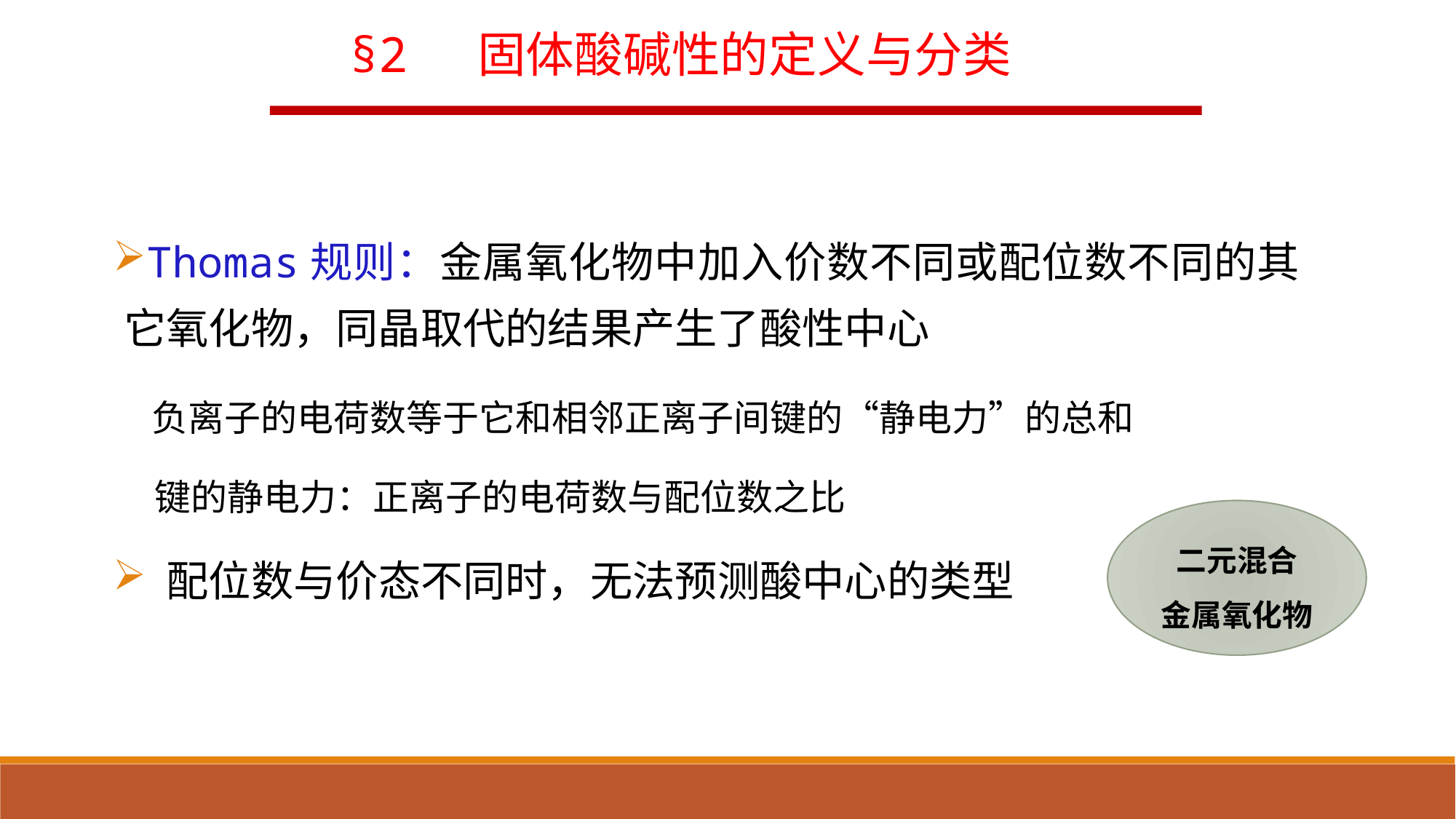

§2  固体酸碱性的定义与分类

Thomas规则：金属氧化物中加入价数不同或配位数不同的其它氧化物，同晶取代的结果产生了酸性中心
   负离子的电荷数等于它和相邻正离子间键的“静电力”的总和
    键的静电力：正离子的电荷数与配位数之比
 配位数与价态不同时，无法预测酸中心的类型
二元混合
金属氧化物